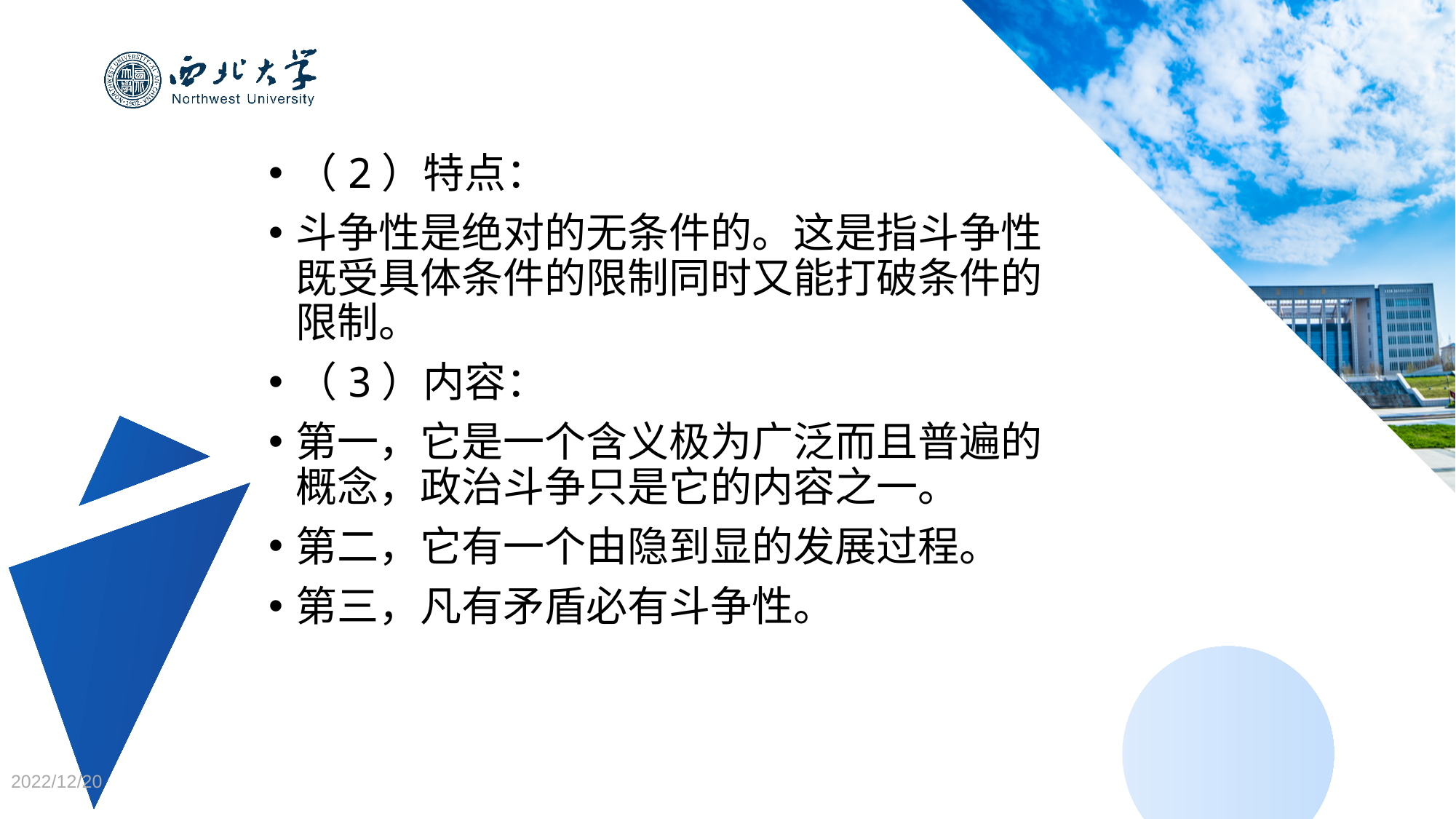

（2）特点：
斗争性是绝对的无条件的。这是指斗争性既受具体条件的限制同时又能打破条件的限制。
（3）内容：
第一，它是一个含义极为广泛而且普遍的概念，政治斗争只是它的内容之一。
第二，它有一个由隐到显的发展过程。
第三，凡有矛盾必有斗争性。
2022/12/20